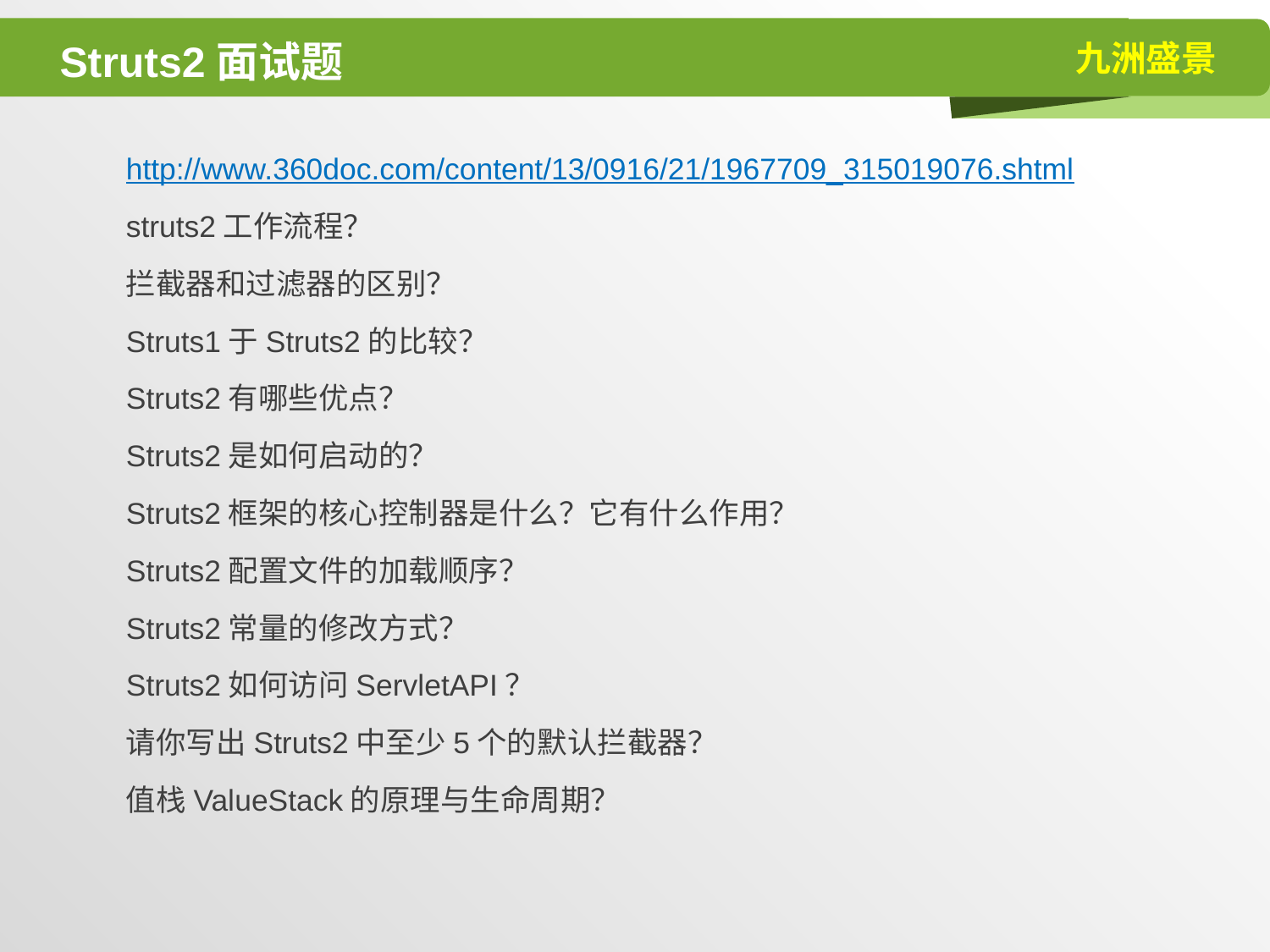

# Struts2面试题
http://www.360doc.com/content/13/0916/21/1967709_315019076.shtml
struts2工作流程？
拦截器和过滤器的区别？
Struts1于Struts2的比较？
Struts2有哪些优点？
Struts2是如何启动的？
Struts2框架的核心控制器是什么？它有什么作用？
Struts2配置文件的加载顺序？
Struts2常量的修改方式？
Struts2如何访问ServletAPI？
请你写出Struts2中至少5个的默认拦截器？
值栈ValueStack的原理与生命周期？